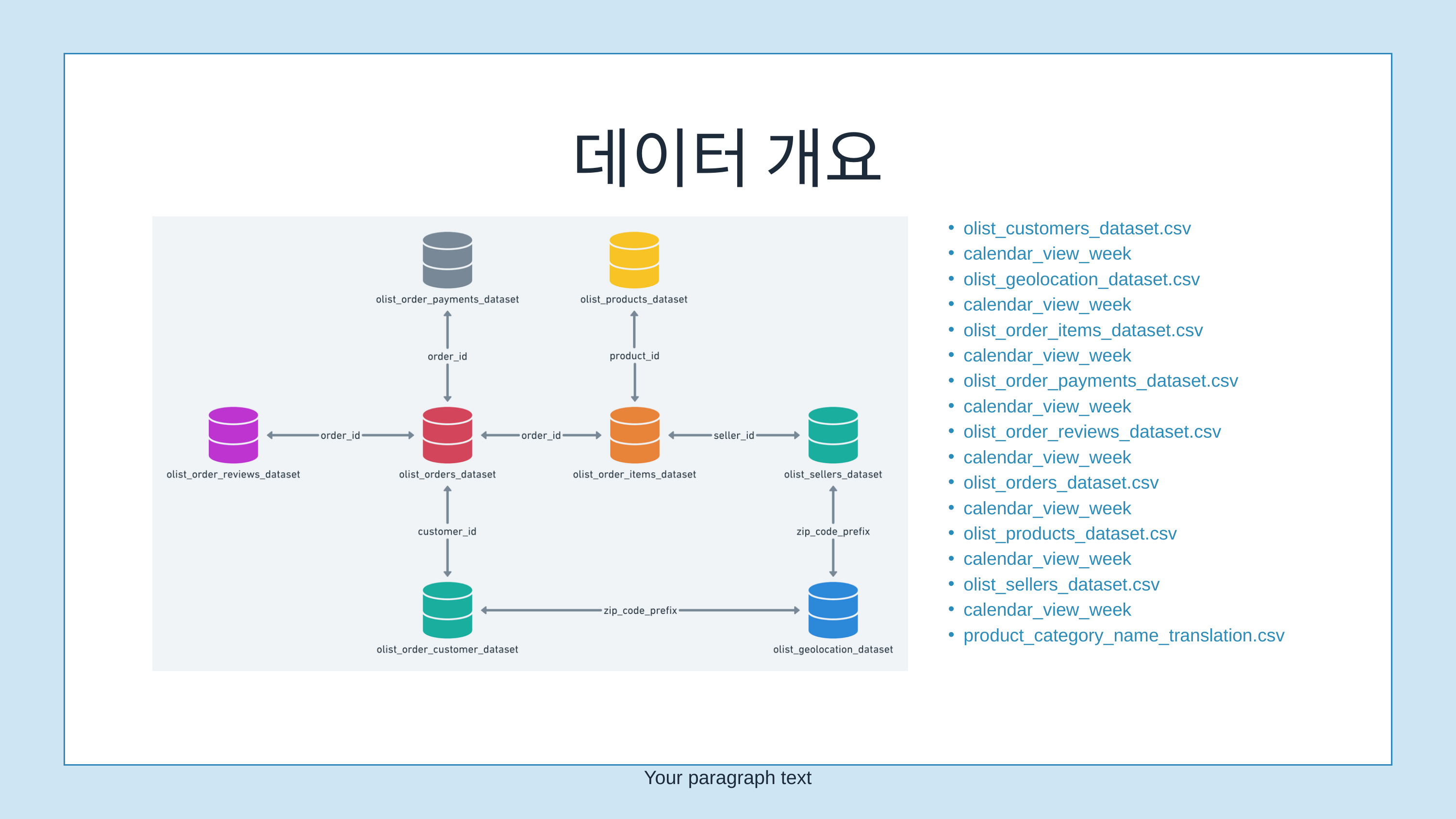

데이터 개요
olist_customers_dataset.csv
calendar_view_week
olist_geolocation_dataset.csv
calendar_view_week
olist_order_items_dataset.csv
calendar_view_week
olist_order_payments_dataset.csv
calendar_view_week
olist_order_reviews_dataset.csv
calendar_view_week
olist_orders_dataset.csv
calendar_view_week
olist_products_dataset.csv
calendar_view_week
olist_sellers_dataset.csv
calendar_view_week
product_category_name_translation.csv

Your paragraph text